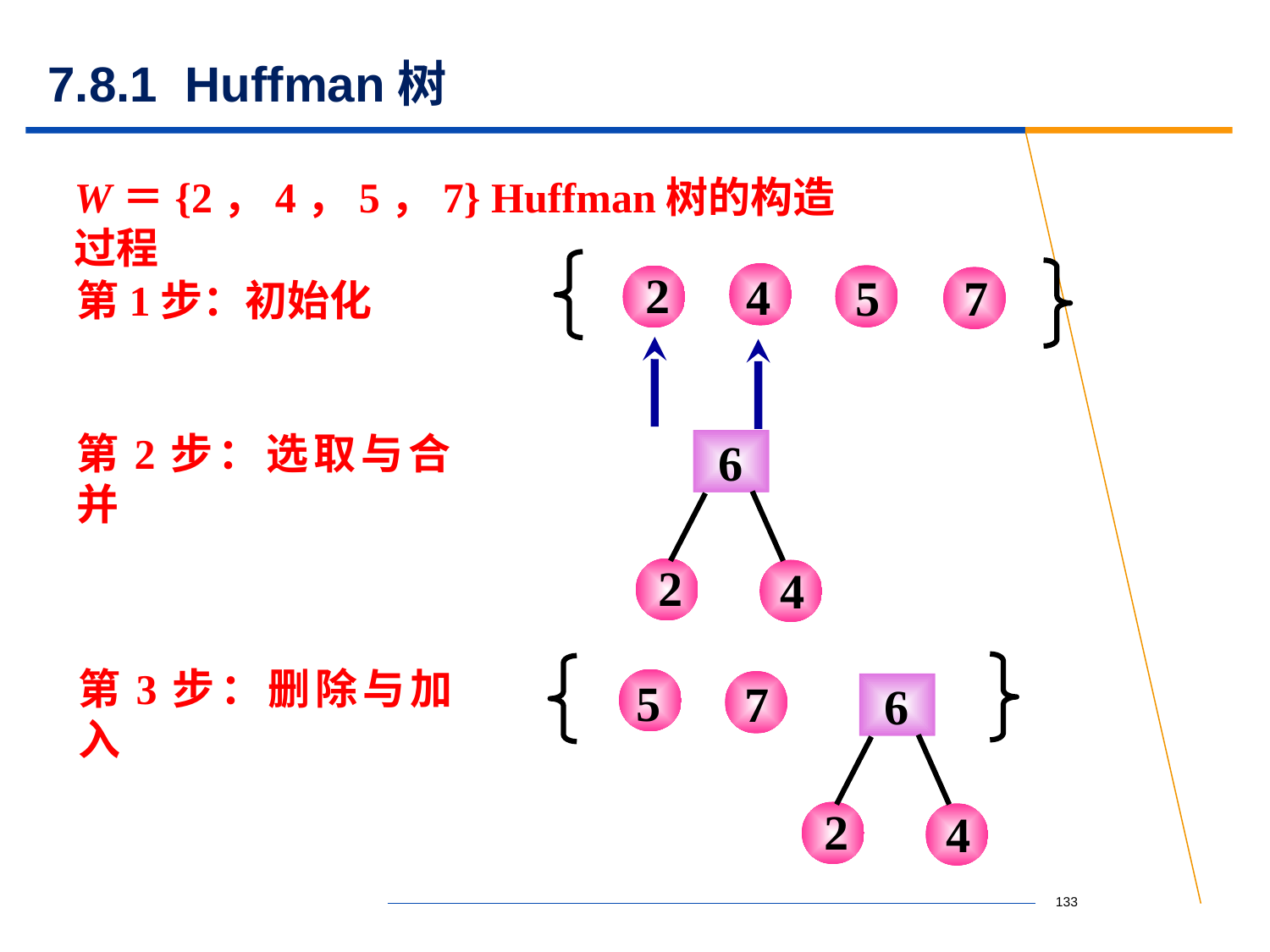

# 7.8.1  Huffman树
W＝{2，4，5，7} Huffman树的构造过程

2

4
7

5
第1步：初始化

第2步：选取与合并
 6

2

4

5
7
 6

2

4

第3步：删除与加入